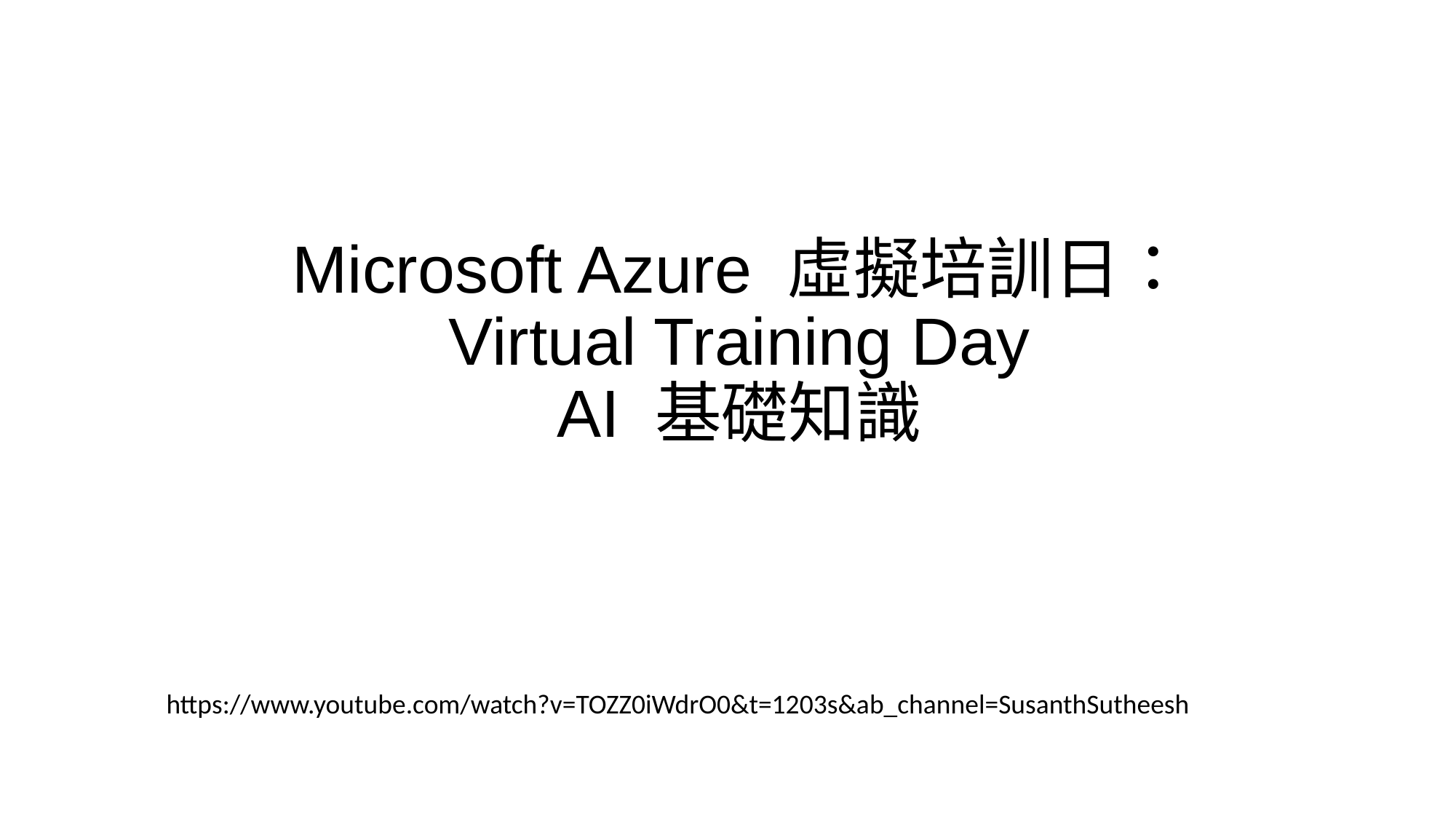

# Microsoft Azure 虛擬培訓日： Virtual Training Day AI 基礎知識
https://www.youtube.com/watch?v=TOZZ0iWdrO0&t=1203s&ab_channel=SusanthSutheesh